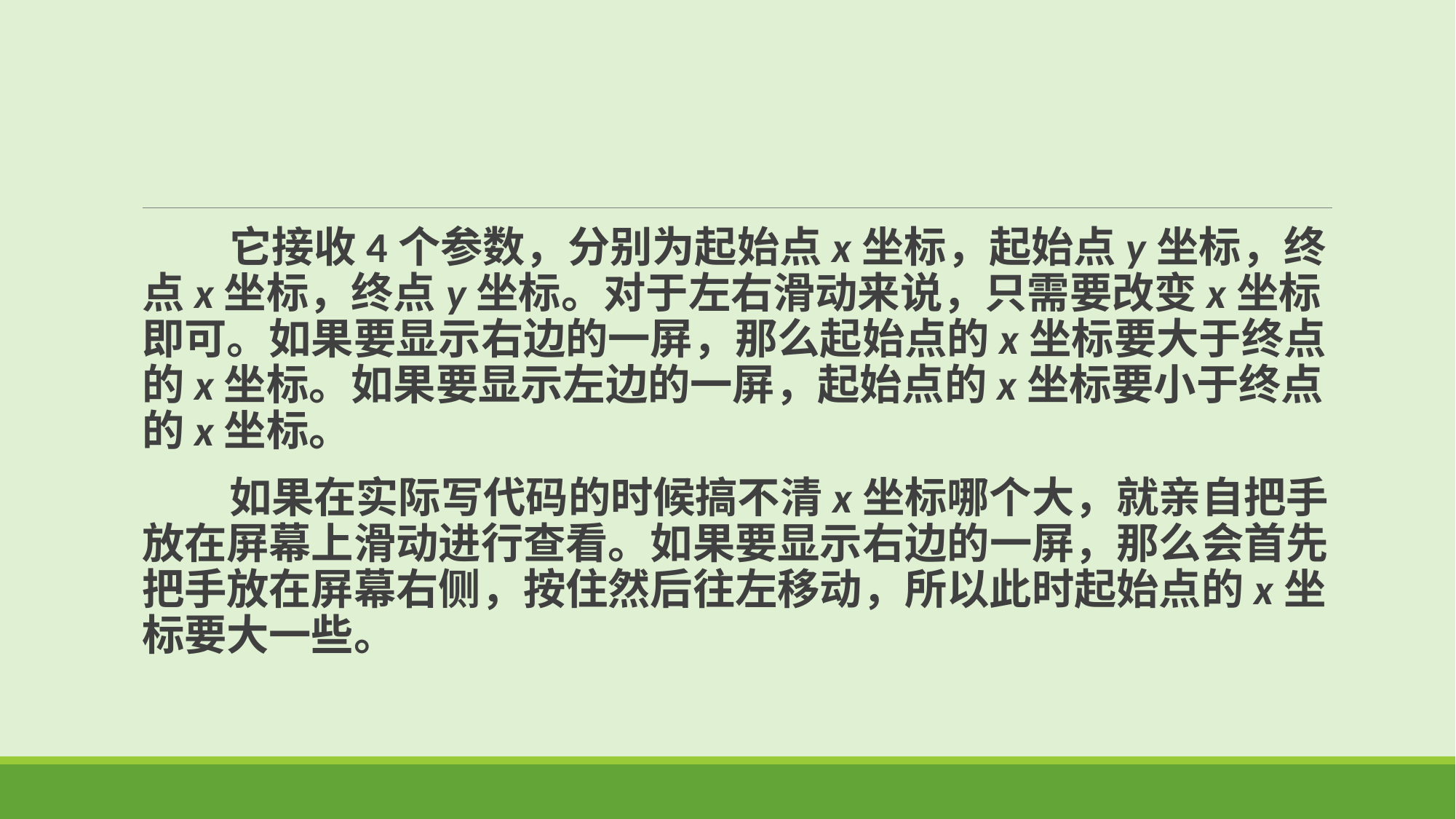

它接收4个参数，分别为起始点x坐标，起始点y坐标，终点x坐标，终点y坐标。对于左右滑动来说，只需要改变x坐标即可。如果要显示右边的一屏，那么起始点的x坐标要大于终点的x坐标。如果要显示左边的一屏，起始点的x坐标要小于终点的x坐标。
        如果在实际写代码的时候搞不清x坐标哪个大，就亲自把手放在屏幕上滑动进行查看。如果要显示右边的一屏，那么会首先把手放在屏幕右侧，按住然后往左移动，所以此时起始点的x坐标要大一些。